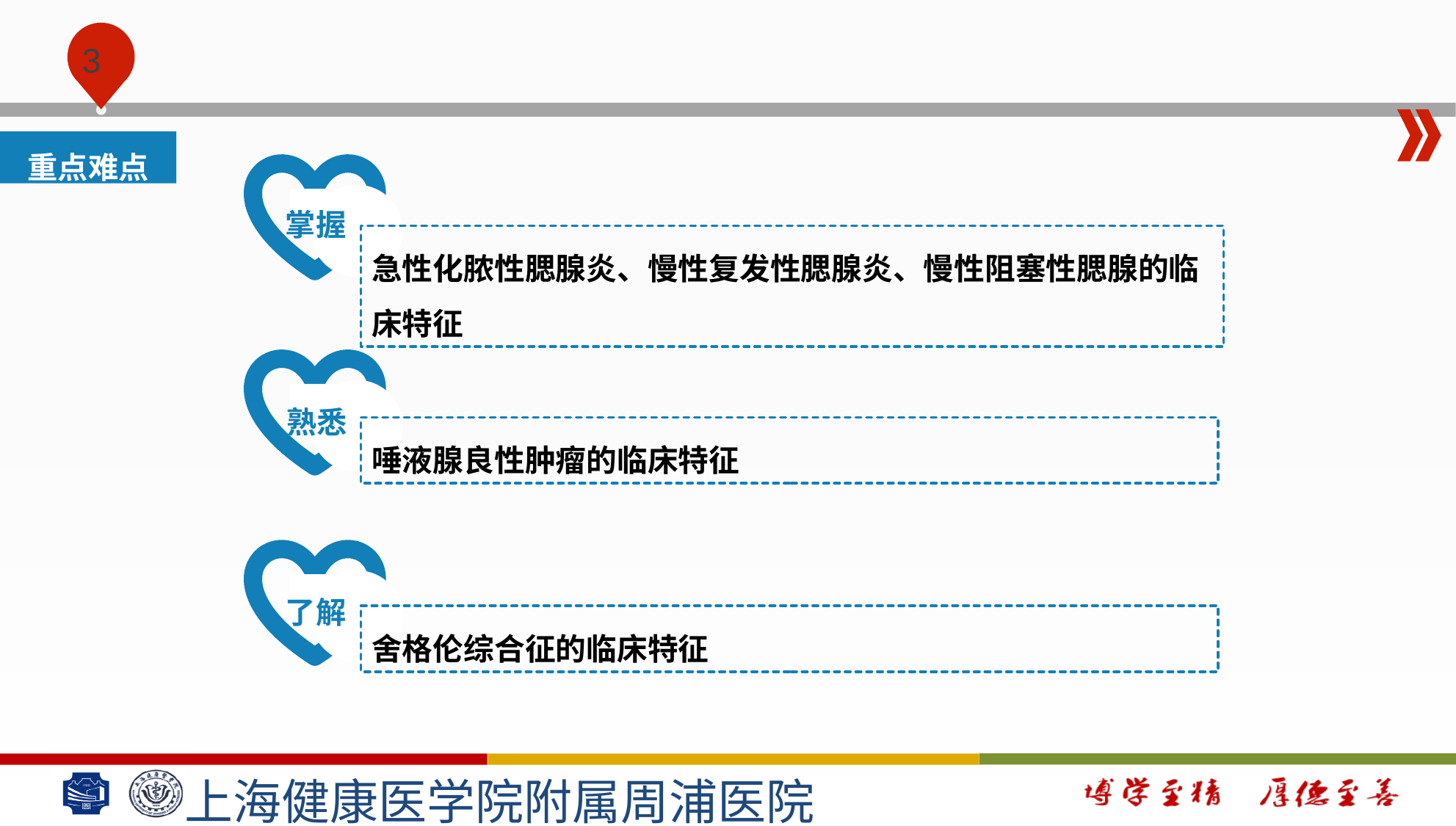

#
重点难点

掌握
急性化脓性腮腺炎、慢性复发性腮腺炎、慢性阻塞性腮腺的临床特征

熟悉
唾液腺良性肿瘤的临床特征

了解
舍格伦综合征的临床特征